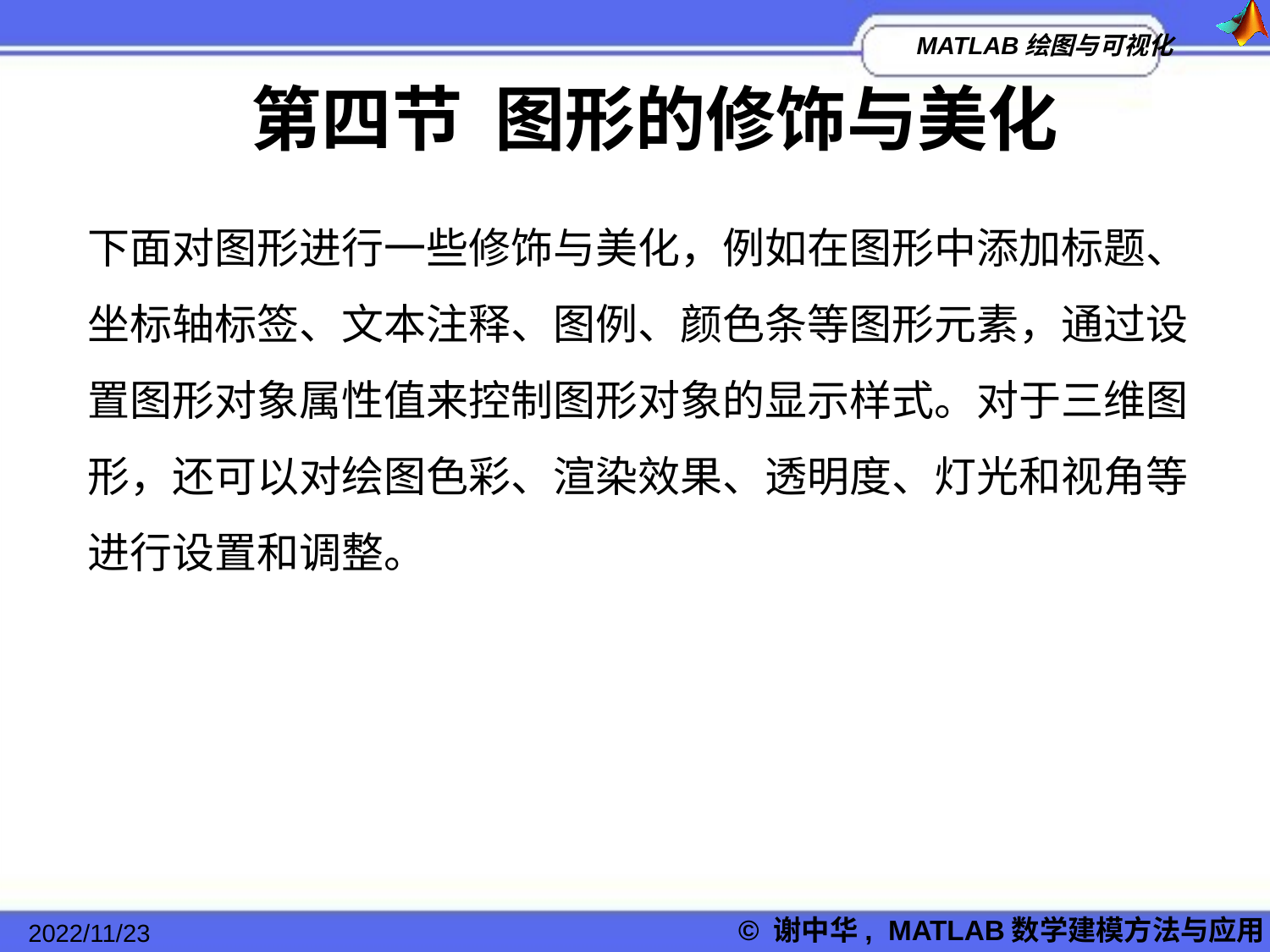

第四节  图形的修饰与美化
下面对图形进行一些修饰与美化，例如在图形中添加标题、坐标轴标签、文本注释、图例、颜色条等图形元素，通过设置图形对象属性值来控制图形对象的显示样式。对于三维图形，还可以对绘图色彩、渲染效果、透明度、灯光和视角等进行设置和调整。
2022/11/23
© 谢中华,  MATLAB数学建模方法与应用